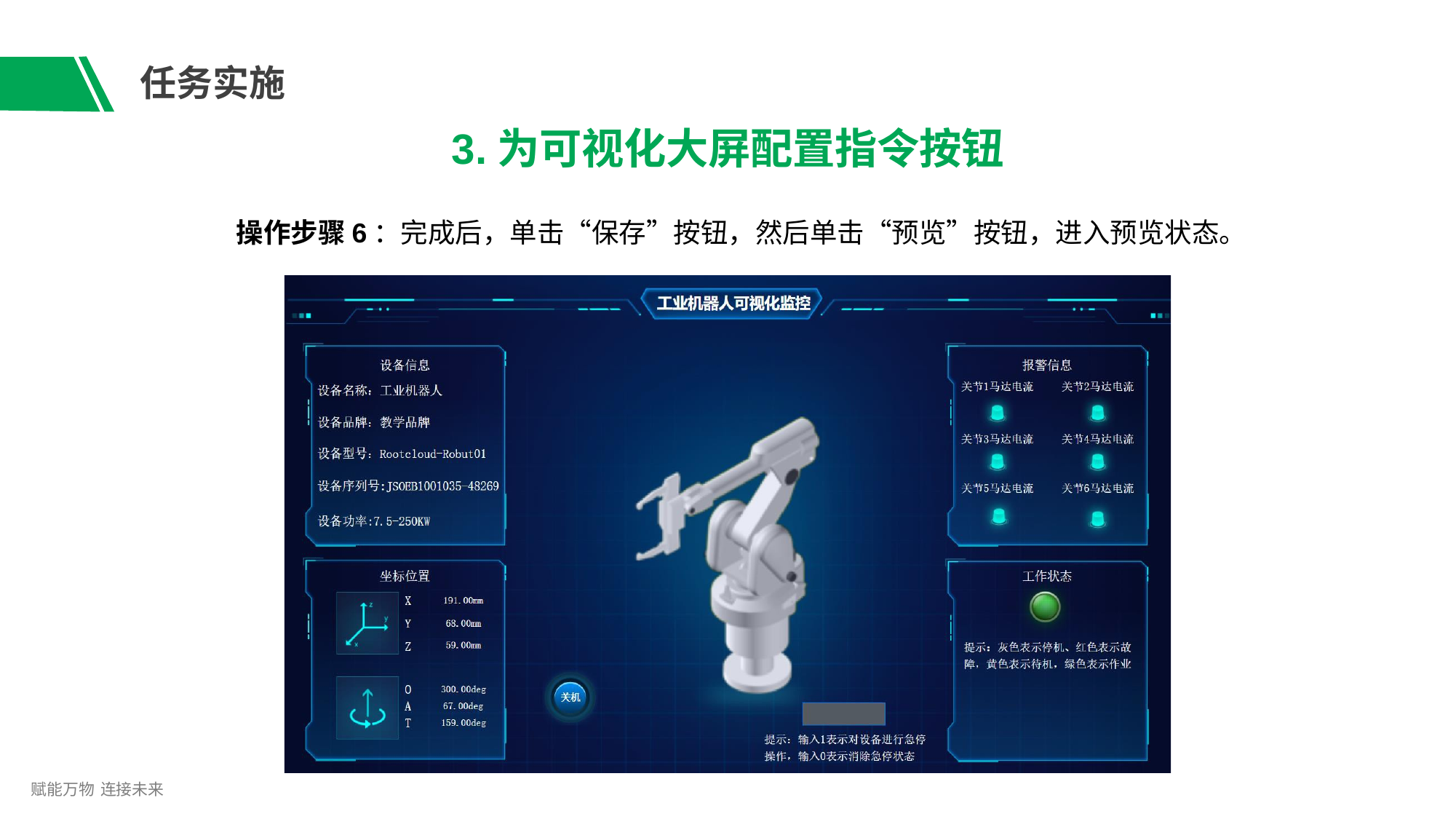

# 任务实施
3.为可视化大屏配置指令按钮
操作步骤6：完成后，单击“保存”按钮，然后单击“预览”按钮，进入预览状态。

赋能万物 连接未来